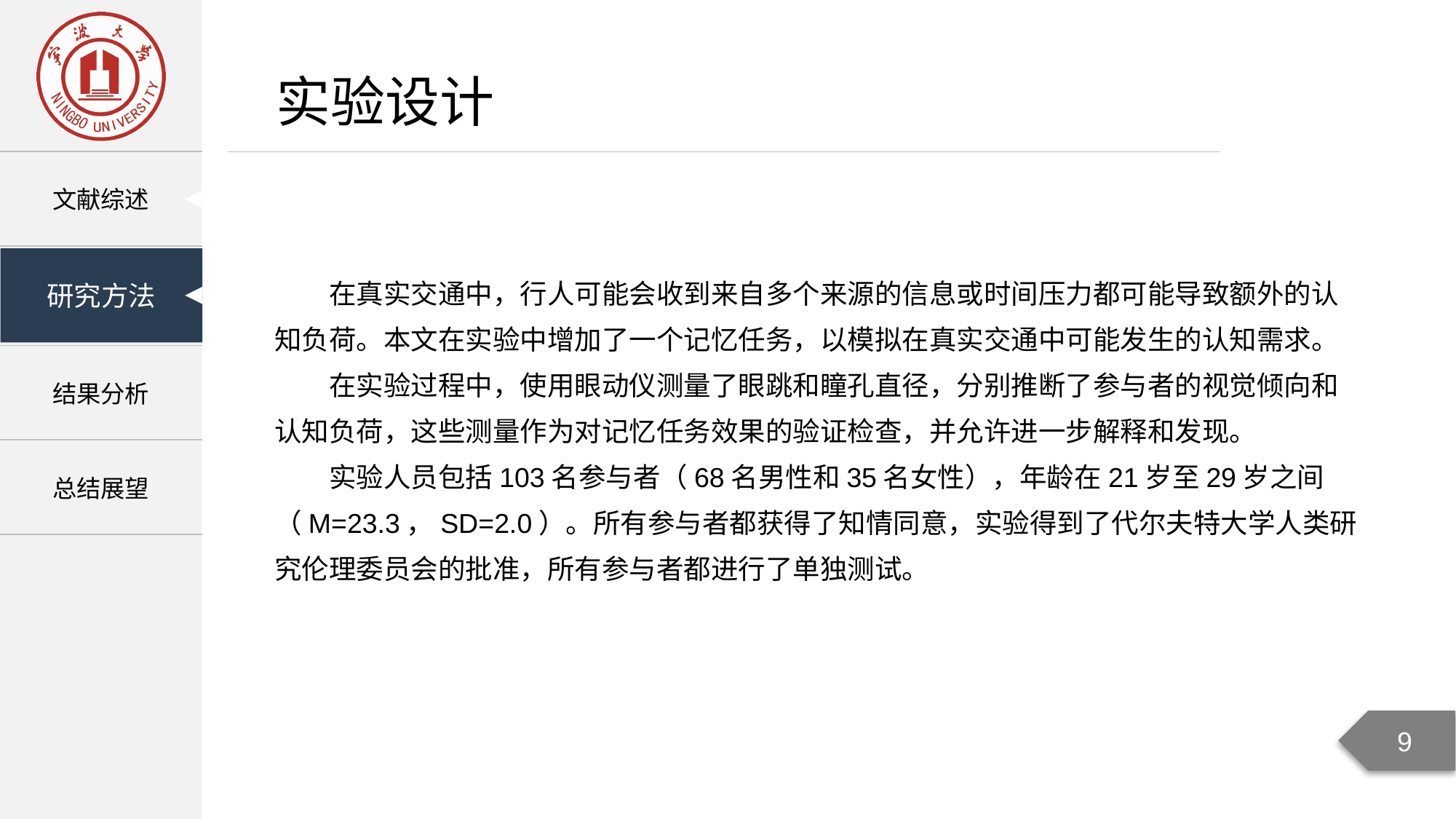

实验设计
在真实交通中，行人可能会收到来自多个来源的信息或时间压力都可能导致额外的认知负荷。本文在实验中增加了一个记忆任务，以模拟在真实交通中可能发生的认知需求。
在实验过程中，使用眼动仪测量了眼跳和瞳孔直径，分别推断了参与者的视觉倾向和认知负荷，这些测量作为对记忆任务效果的验证检查，并允许进一步解释和发现。
实验人员包括103名参与者（68名男性和35名女性），年龄在21岁至29岁之间（M=23.3，SD=2.0）。所有参与者都获得了知情同意，实验得到了代尔夫特大学人类研究伦理委员会的批准，所有参与者都进行了单独测试。